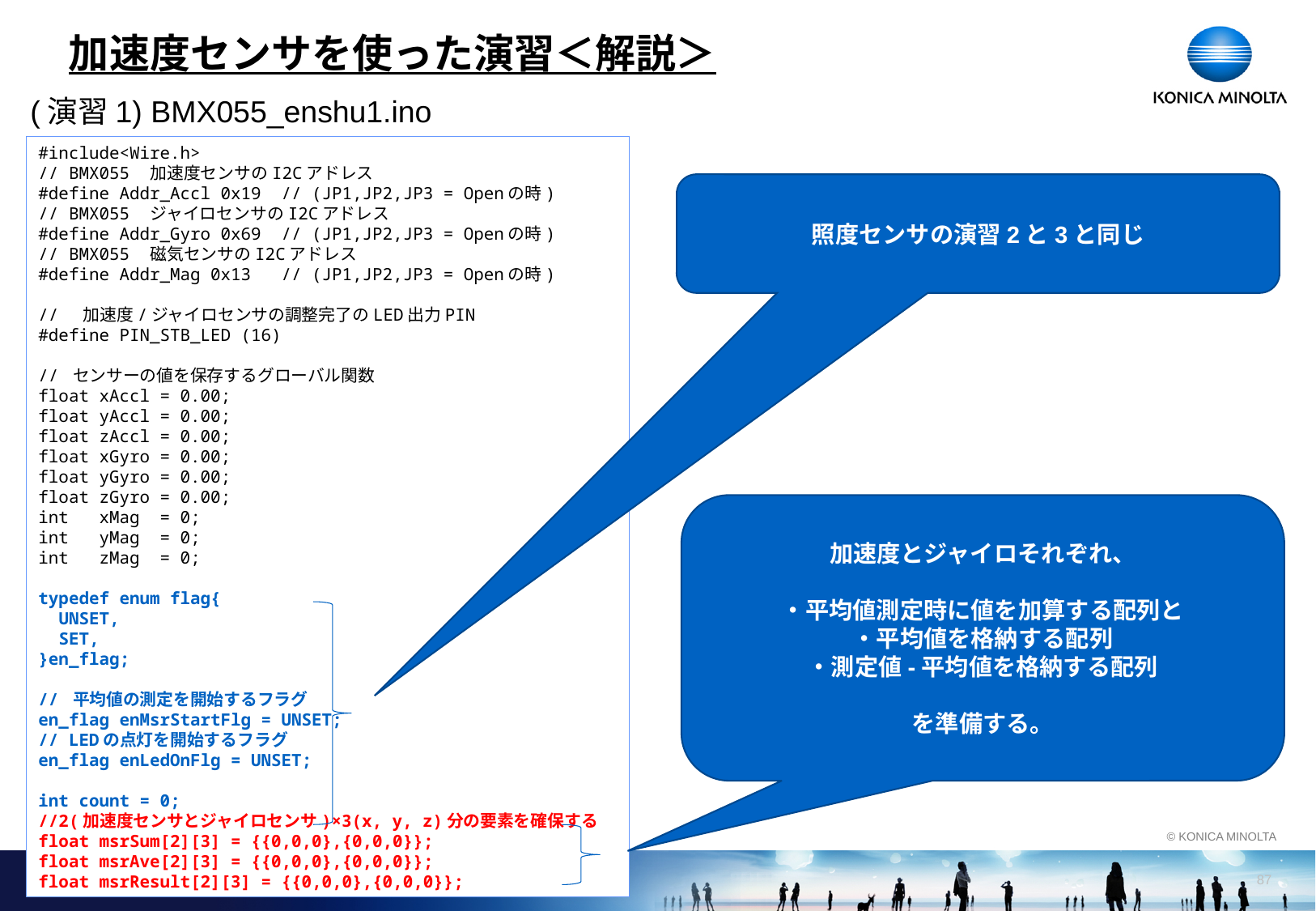

# 加速度センサを使った演習＜解説＞
(演習1) BMX055_enshu1.ino

#include<Wire.h>
// BMX055　加速度センサのI2Cアドレス
#define Addr_Accl 0x19  // (JP1,JP2,JP3 = Openの時)
// BMX055　ジャイロセンサのI2Cアドレス
#define Addr_Gyro 0x69  // (JP1,JP2,JP3 = Openの時)
// BMX055　磁気センサのI2Cアドレス
#define Addr_Mag 0x13   // (JP1,JP2,JP3 = Openの時)

//  加速度/ジャイロセンサの調整完了のLED出力PIN
#define PIN_STB_LED (16)

// センサーの値を保存するグローバル関数
float xAccl = 0.00;
float yAccl = 0.00;
float zAccl = 0.00;
float xGyro = 0.00;
float yGyro = 0.00;
float zGyro = 0.00;
int   xMag  = 0;
int   yMag  = 0;
int   zMag  = 0;

typedef enum flag{
  UNSET,
  SET,
}en_flag;

// 平均値の測定を開始するフラグ
en_flag enMsrStartFlg = UNSET;
// LEDの点灯を開始するフラグ
en_flag enLedOnFlg = UNSET;

int count = 0;
//2(加速度センサとジャイロセンサ)×3(x, y, z)分の要素を確保する
float msrSum[2][3] = {{0,0,0},{0,0,0}};
float msrAve[2][3] = {{0,0,0},{0,0,0}};
float msrResult[2][3] = {{0,0,0},{0,0,0}};
照度センサの演習2と3と同じ
加速度とジャイロそれぞれ、

・平均値測定時に値を加算する配列と
・平均値を格納する配列
・測定値-平均値を格納する配列

を準備する。

87